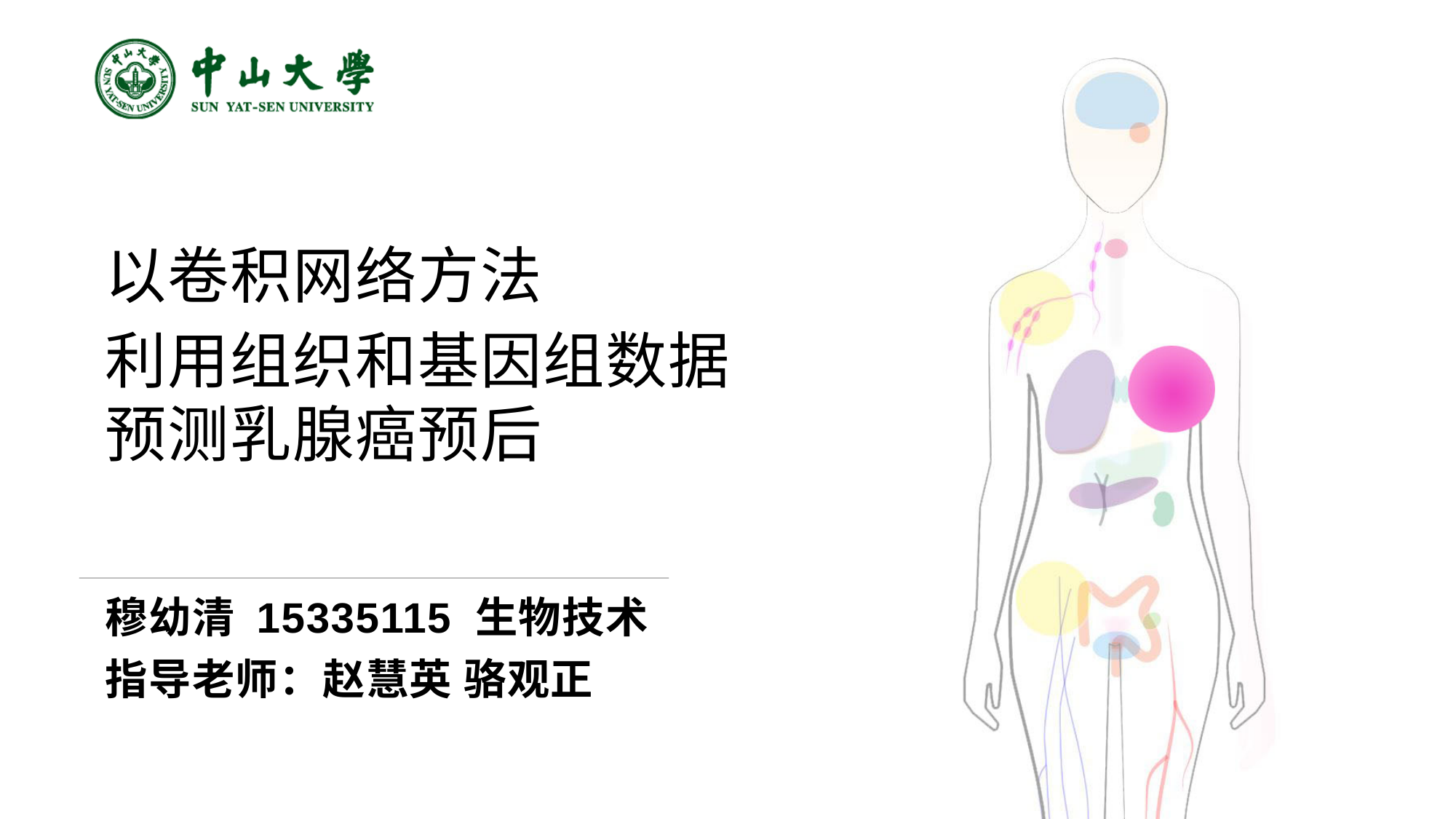

以卷积网络方法
利用组织和基因组数据
预测乳腺癌预后
穆幼清 15335115 生物技术
指导老师：赵慧英 骆观正